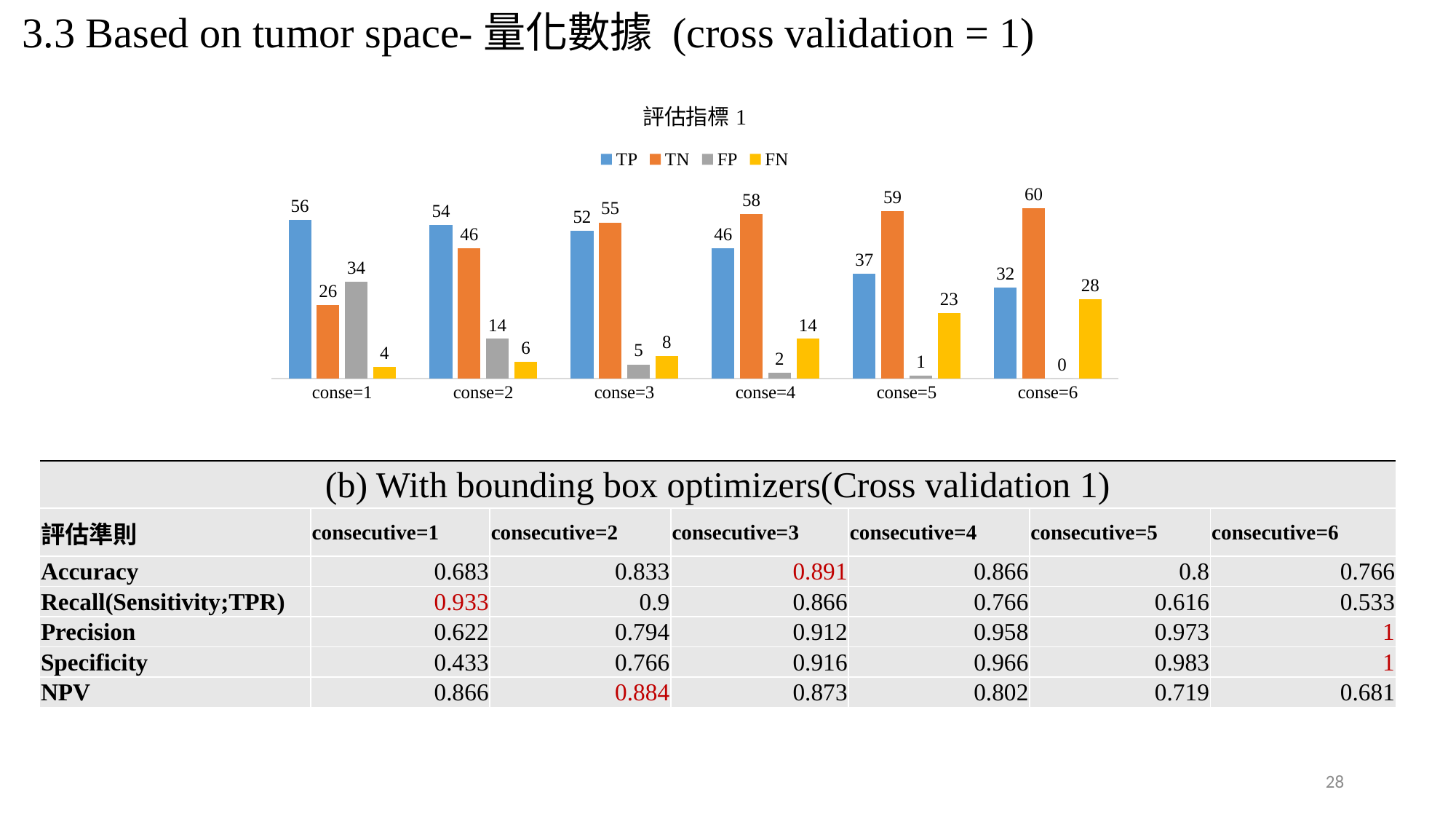

3.3 Based on tumor space-量化數據 (cross validation = 1)

### Chart: 評估指標1

| Category | TP | TN | FP | FN |
|---|---|---|---|---|
| conse=1 | 56.0 | 26.0 | 34.0 | 4.0 |
| conse=2 | 54.0 | 46.0 | 14.0 | 6.0 |
| conse=3 | 52.0 | 55.0 | 5.0 | 8.0 |
| conse=4 | 46.0 | 58.0 | 2.0 | 14.0 |
| conse=5 | 37.0 | 59.0 | 1.0 | 23.0 |
| conse=6 | 32.0 | 60.0 | 0.0 | 28.0 |
| (b) With bounding box optimizers(Cross validation 1) |  |  |  |  |  |  |
| --- | --- | --- | --- | --- | --- | --- |
| 評估準則 | consecutive=1 | consecutive=2 | consecutive=3 | consecutive=4 | consecutive=5 | consecutive=6 |
| Accuracy | 0.683 | 0.833 | 0.891 | 0.866 | 0.8 | 0.766 |
| Recall(Sensitivity;TPR) | 0.933 | 0.9 | 0.866 | 0.766 | 0.616 | 0.533 |
| Precision | 0.622 | 0.794 | 0.912 | 0.958 | 0.973 | 1 |
| Specificity | 0.433 | 0.766 | 0.916 | 0.966 | 0.983 | 1 |
| NPV | 0.866 | 0.884 | 0.873 | 0.802 | 0.719 | 0.681 |
28